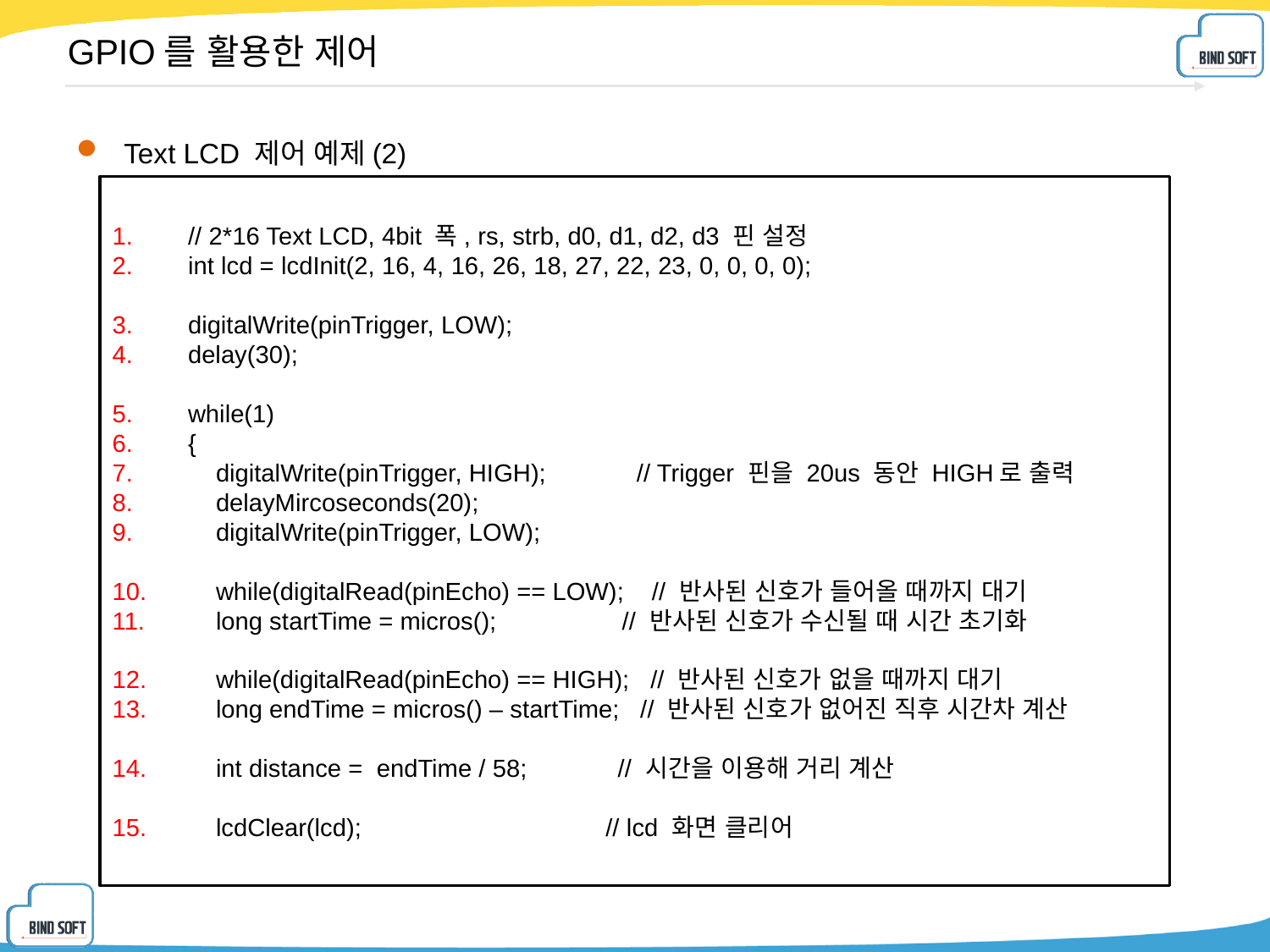

# GPIO를 활용한 제어
Text LCD 제어 예제(2)

    // 2*16 Text LCD, 4bit 폭, rs, strb, d0, d1, d2, d3 핀 설정
    int lcd = lcdInit(2, 16, 4, 16, 26, 18, 27, 22, 23, 0, 0, 0, 0);

    digitalWrite(pinTrigger, LOW);
    delay(30);

    while(1)
    {
        digitalWrite(pinTrigger, HIGH);             // Trigger 핀을 20us 동안 HIGH로 출력
        delayMircoseconds(20);
        digitalWrite(pinTrigger, LOW);

        while(digitalRead(pinEcho) == LOW);    // 반사된 신호가 들어올 때까지 대기
        long startTime = micros();                  // 반사된 신호가 수신될 때 시간 초기화

        while(digitalRead(pinEcho) == HIGH);   // 반사된 신호가 없을 때까지 대기
        long endTime = micros() – startTime;   // 반사된 신호가 없어진 직후 시간차 계산

        int distance =  endTime / 58;             // 시간을 이용해 거리 계산

        lcdClear(lcd);                                   // lcd 화면 클리어